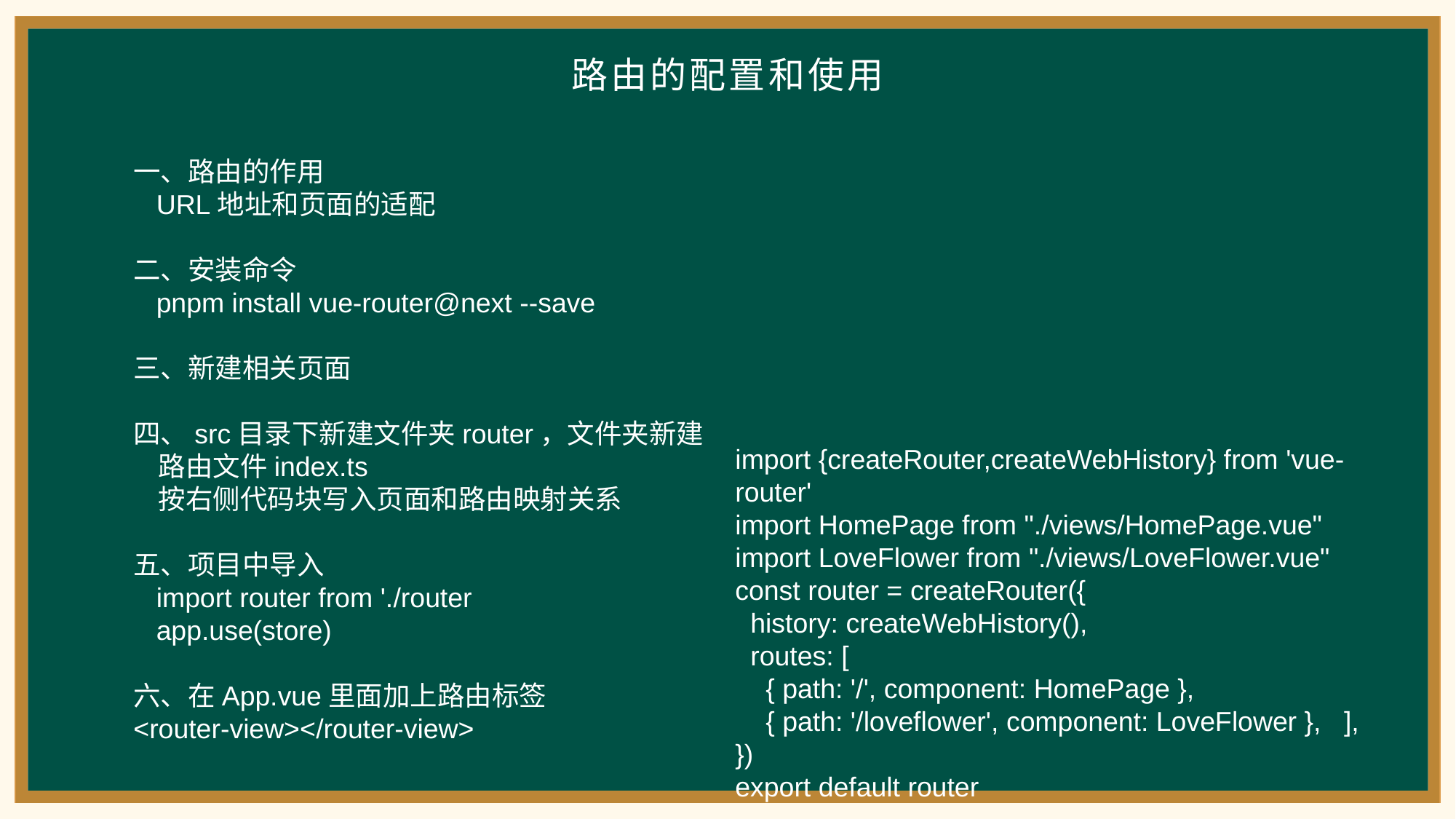

路由的配置和使用
一、路由的作用
   URL地址和页面的适配

二、安装命令
   pnpm install vue-router@next --save

三、新建相关页面

四、src目录下新建文件夹router，文件夹新建
   路由文件index.ts
   按右侧代码块写入页面和路由映射关系

五、项目中导入
   import router from './router
   app.use(store)

六、在App.vue里面加上路由标签
<router-view></router-view>
import {createRouter,createWebHistory} from 'vue-router'
import HomePage from "./views/HomePage.vue"
import LoveFlower from "./views/LoveFlower.vue"
const router = createRouter({
  history: createWebHistory(),
  routes: [
    { path: '/', component: HomePage },
    { path: '/loveflower', component: LoveFlower },   ],
})
export default router